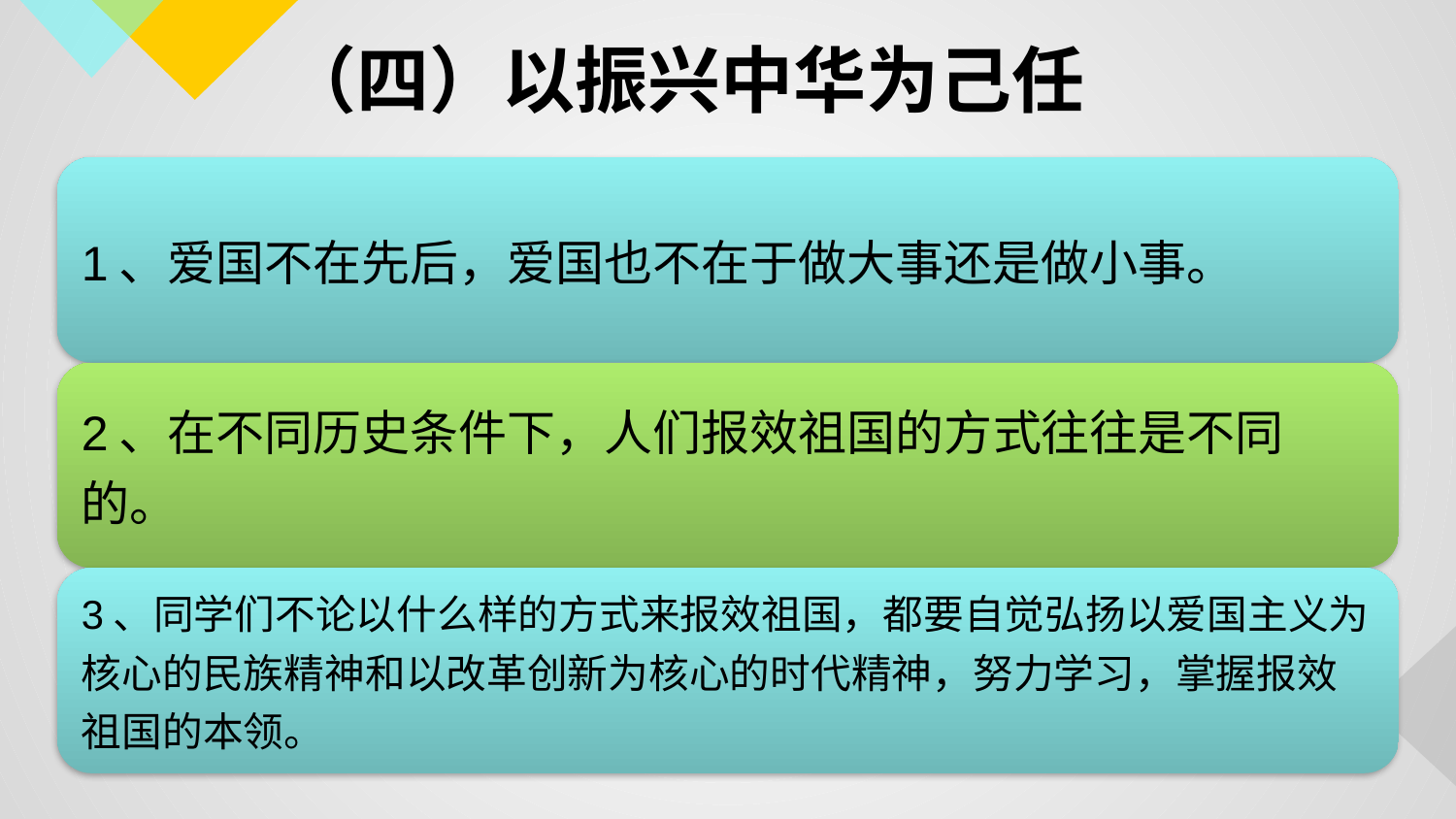

# （四）以振兴中华为己任
1、爱国不在先后，爱国也不在于做大事还是做小事。
2、在不同历史条件下，人们报效祖国的方式往往是不同的。
3、同学们不论以什么样的方式来报效祖国，都要自觉弘扬以爱国主义为核心的民族精神和以改革创新为核心的时代精神，努力学习，掌握报效祖国的本领。